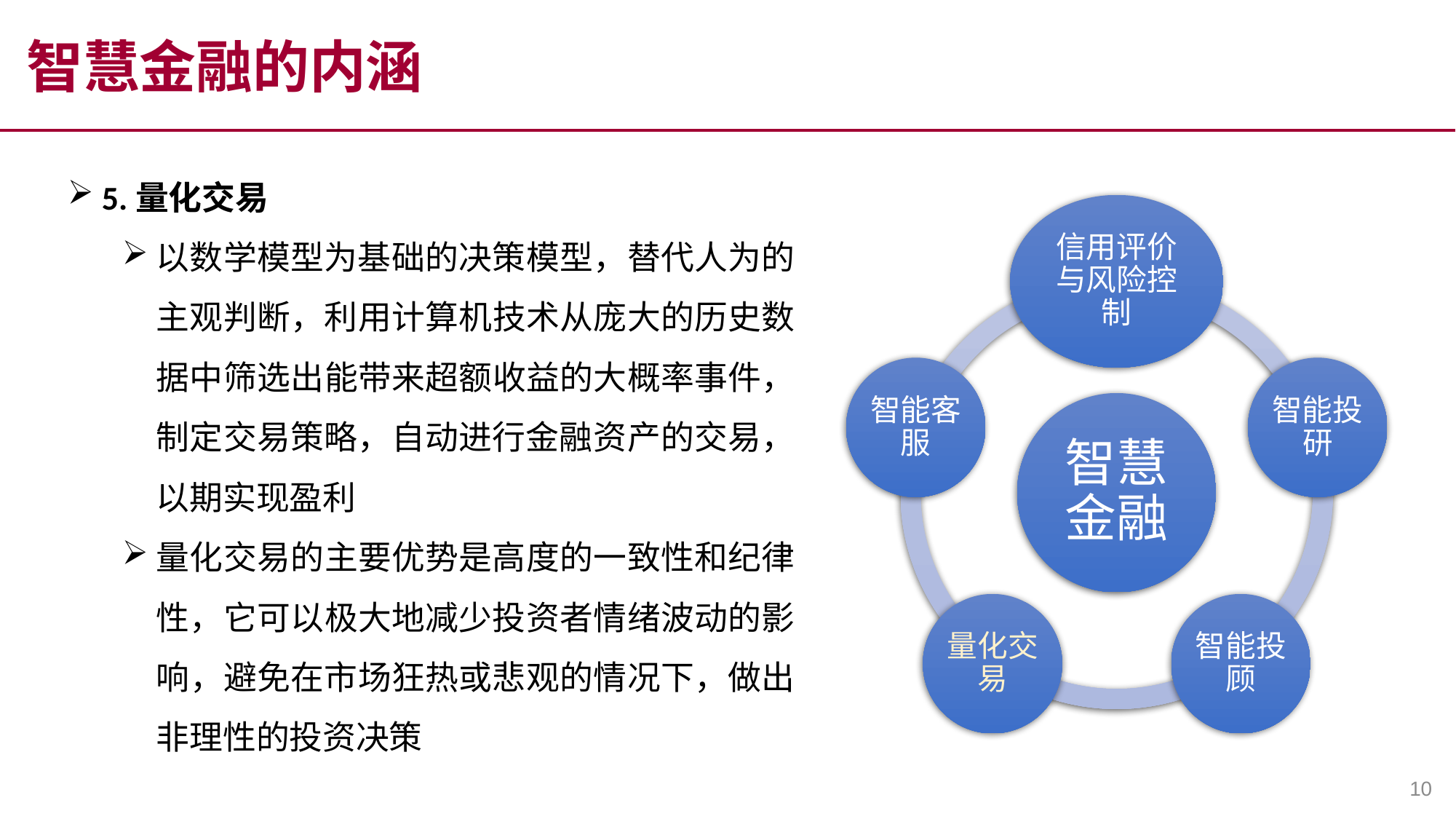

智慧金融的内涵
5.量化交易
以数学模型为基础的决策模型，替代人为的主观判断，利用计算机技术从庞大的历史数据中筛选出能带来超额收益的大概率事件，制定交易策略，自动进行金融资产的交易，以期实现盈利
量化交易的主要优势是高度的一致性和纪律性，它可以极大地减少投资者情绪波动的影响，避免在市场狂热或悲观的情况下，做出非理性的投资决策
智慧金融
信用评价与风险控制
智能投研
智能投顾
量化交易
智能客服
10